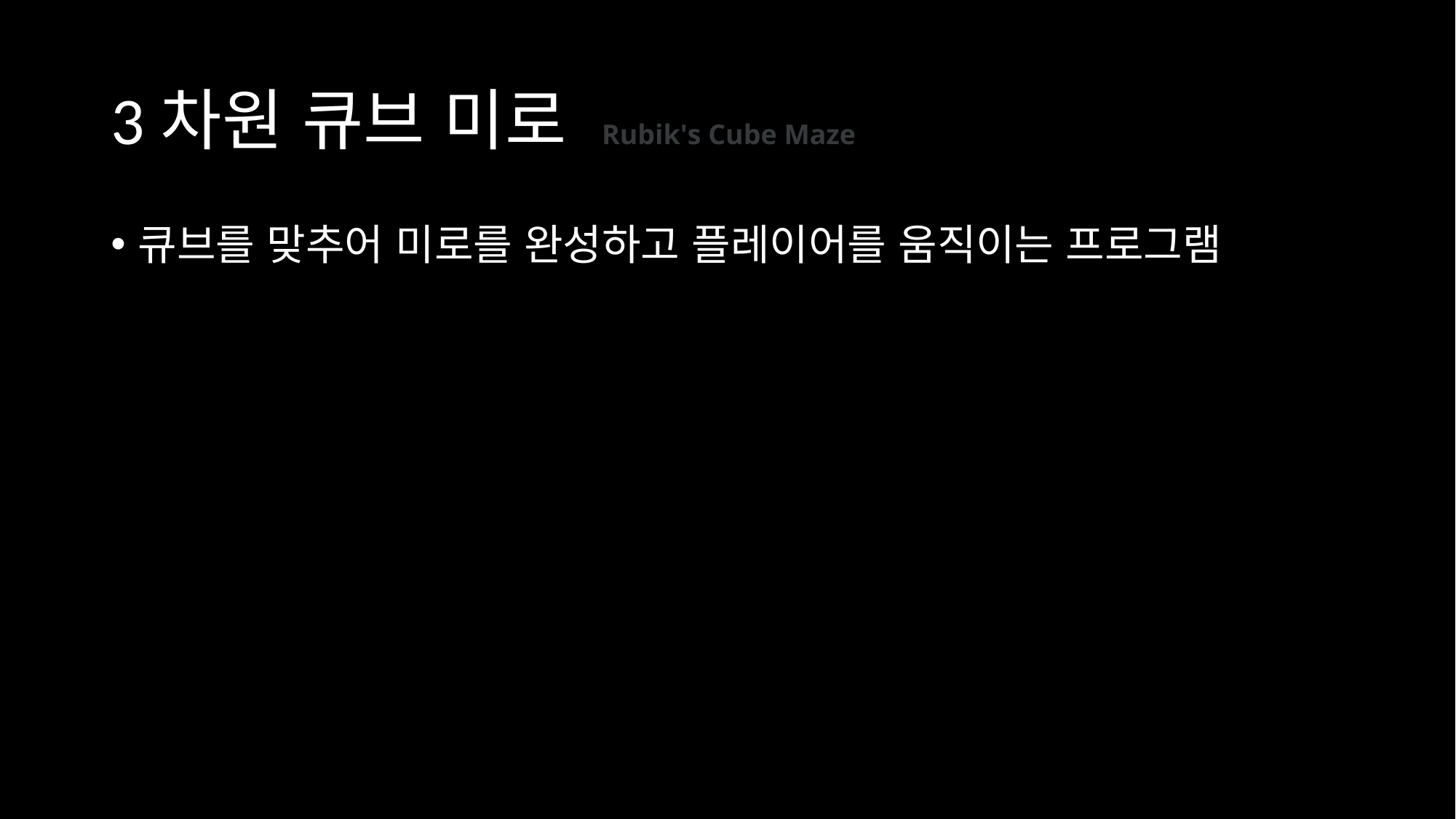

# 3차원 큐브 미로 Rubik's Cube Maze
큐브를 맞추어 미로를 완성하고 플레이어를 움직이는 프로그램